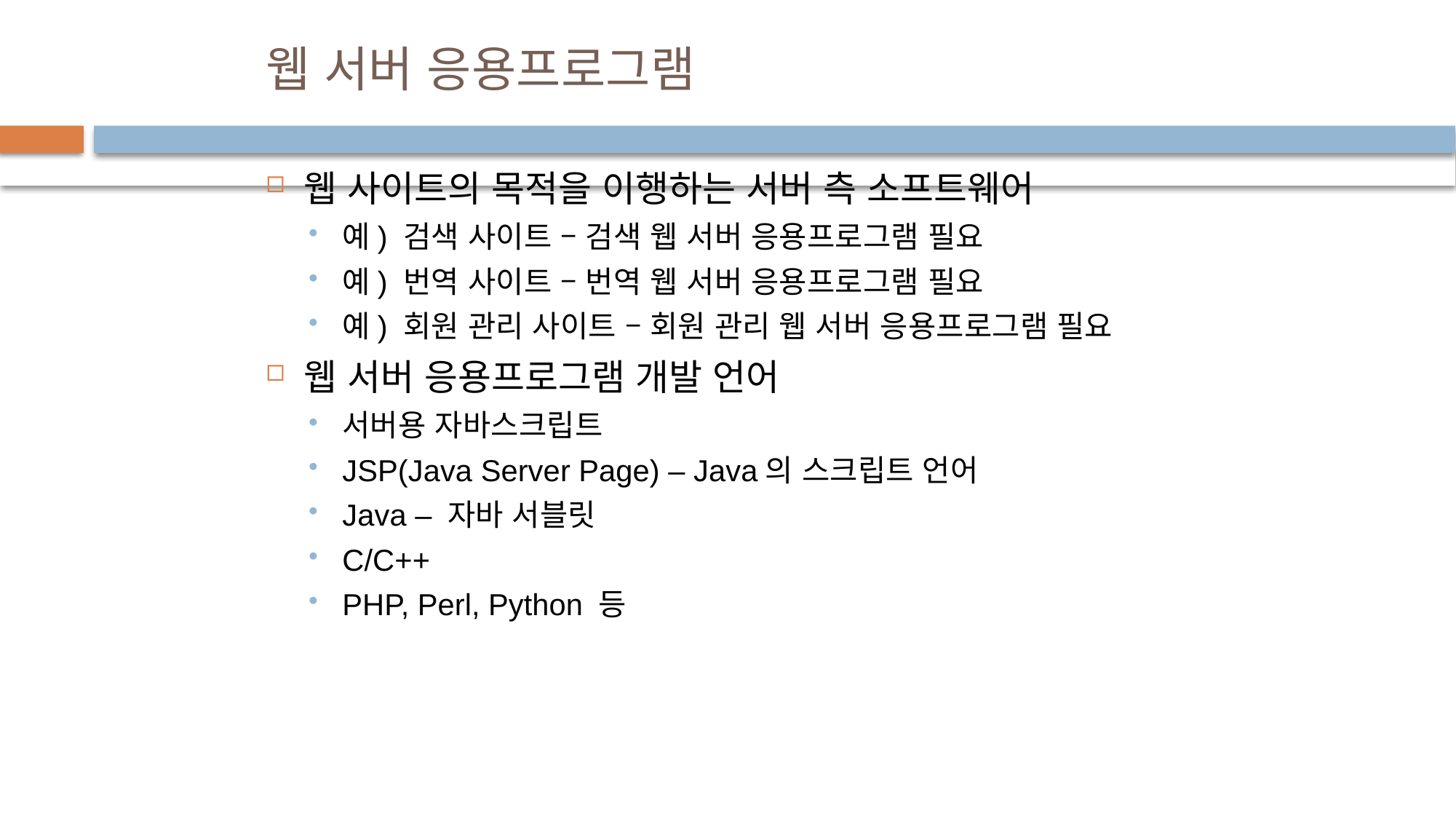

# 웹 서버 응용프로그램
웹 사이트의 목적을 이행하는 서버 측 소프트웨어
예) 검색 사이트 – 검색 웹 서버 응용프로그램 필요
예) 번역 사이트 – 번역 웹 서버 응용프로그램 필요
예) 회원 관리 사이트 – 회원 관리 웹 서버 응용프로그램 필요
웹 서버 응용프로그램 개발 언어
서버용 자바스크립트
JSP(Java Server Page) – Java의 스크립트 언어
Java – 자바 서블릿
C/C++
PHP, Perl, Python 등